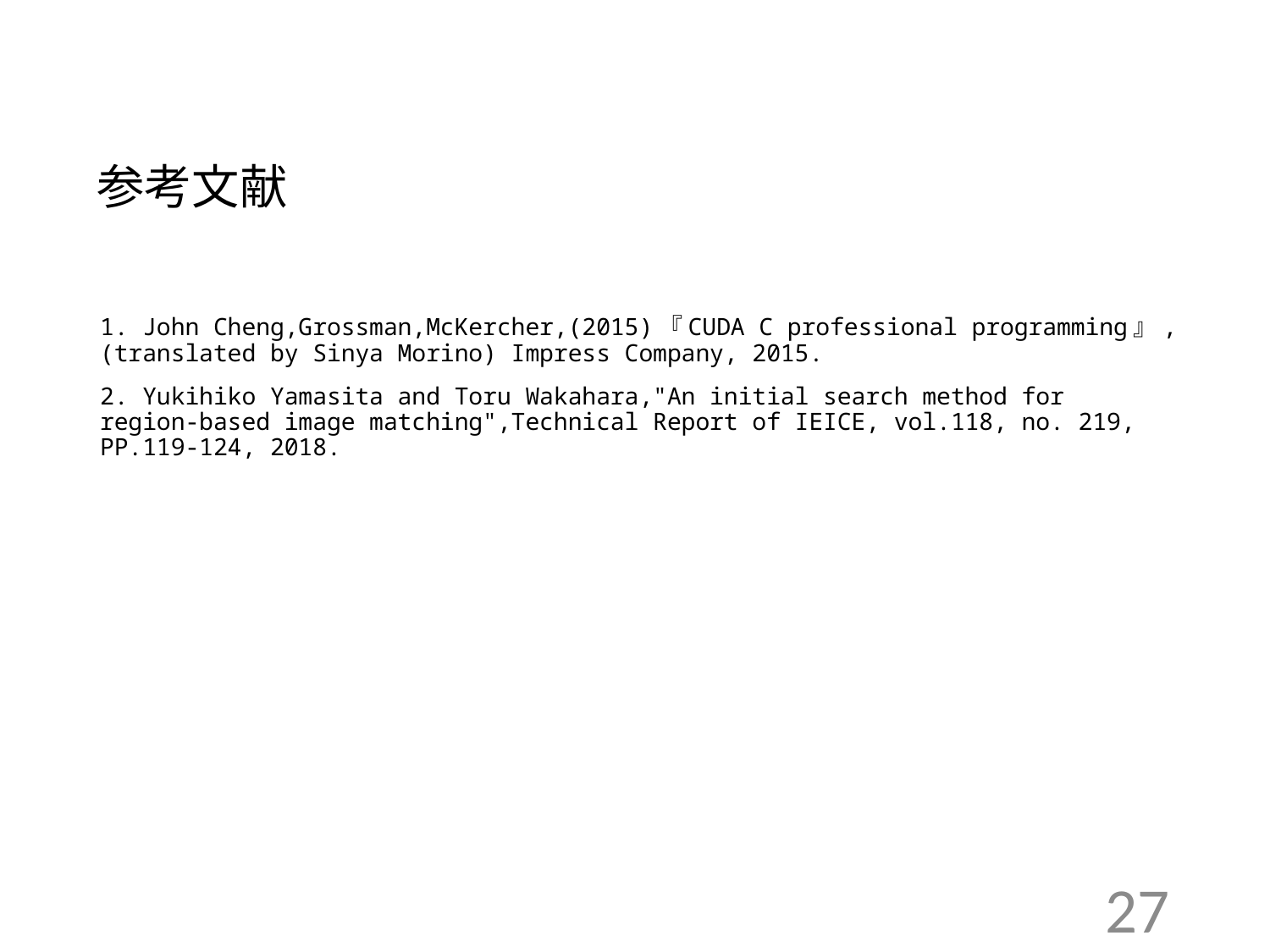

参考文献
1. John Cheng,Grossman,McKercher,(2015)『CUDA C professional programming』,(translated by Sinya Morino) Impress Company, 2015.
2. Yukihiko Yamasita and Toru Wakahara,"An initial search method for region-based image matching",Technical Report of IEICE, vol.118, no. 219, PP.119-124, 2018.
27